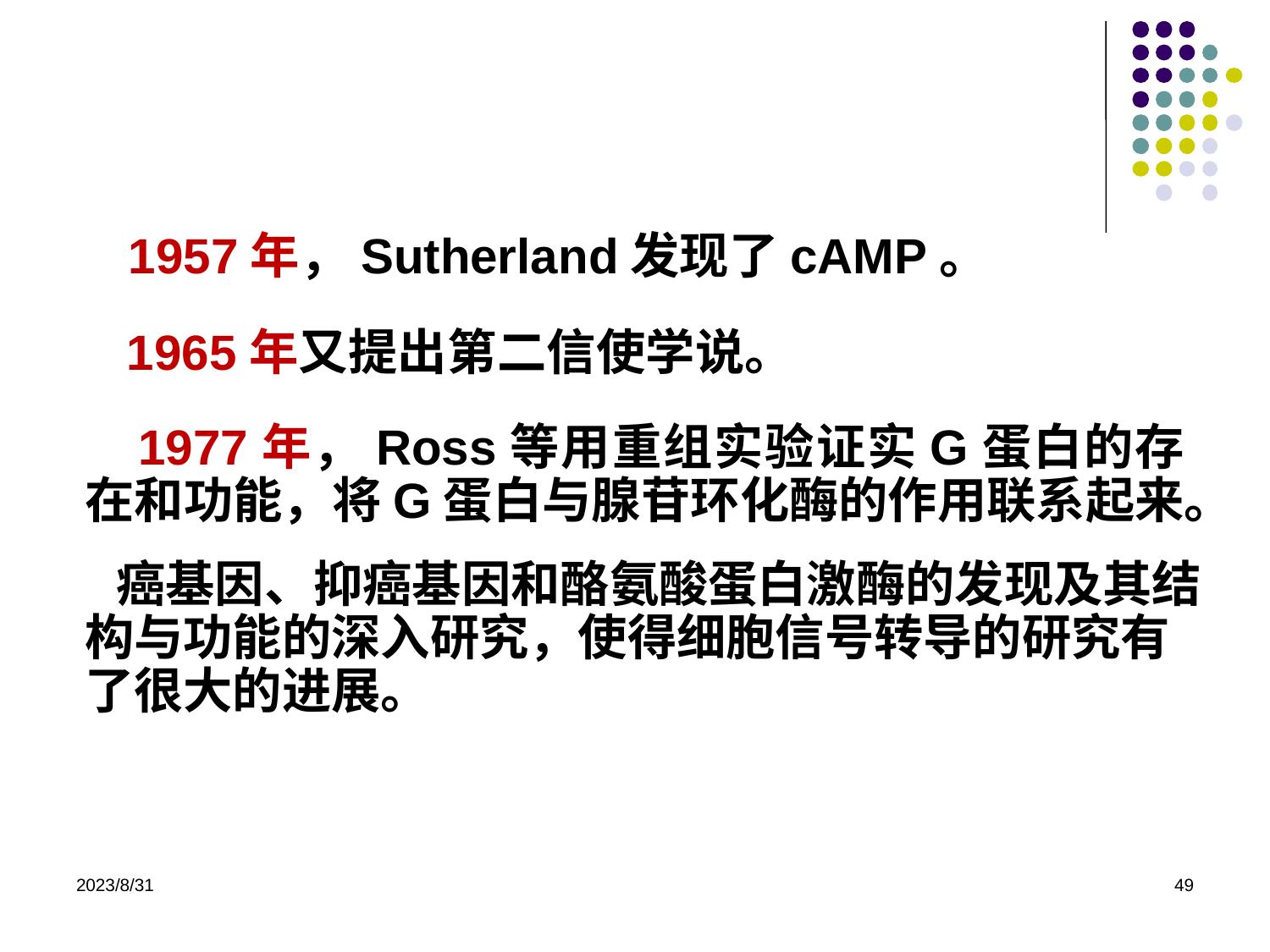

1957年，Sutherland发现了cAMP。
      1965年又提出第二信使学说。
       1977年，Ross等用重组实验证实G蛋白的存在和功能，将G蛋白与腺苷环化酶的作用联系起来。
      癌基因、抑癌基因和酪氨酸蛋白激酶的发现及其结构与功能的深入研究，使得细胞信号转导的研究有了很大的进展。
2023/8/31
49